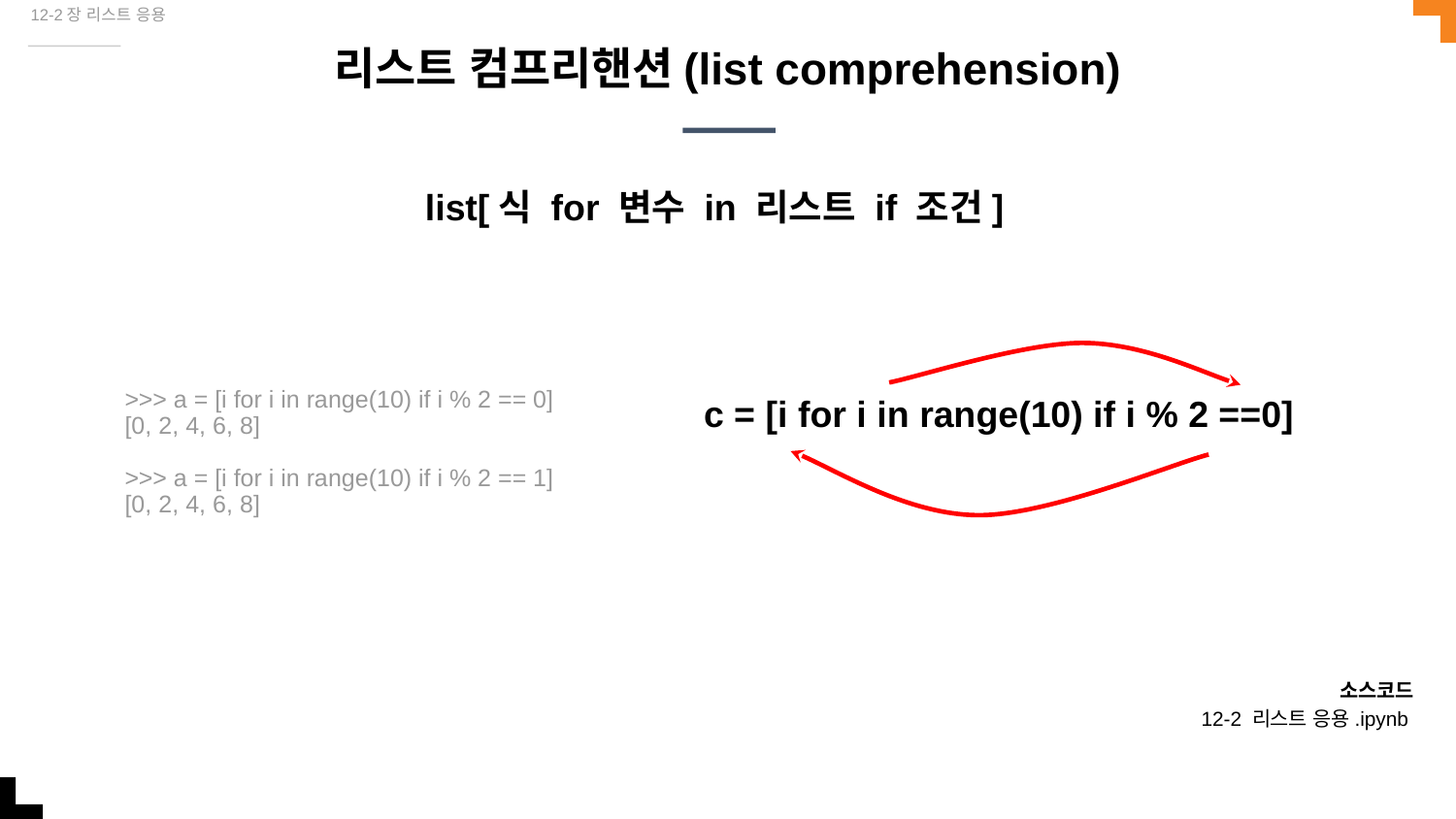

12-2장 리스트 응용
# 리스트 컴프리핸션(list comprehension)
list[식 for 변수 in 리스트 if 조건]
>>> a = [i for i in range(10) if i % 2 == 0]
[0, 2, 4, 6, 8]

>>> a = [i for i in range(10) if i % 2 == 1]
[0, 2, 4, 6, 8]

c = [i for i in range(10) if i % 2 ==0]

소스코드
12-2 리스트 응용.ipynb